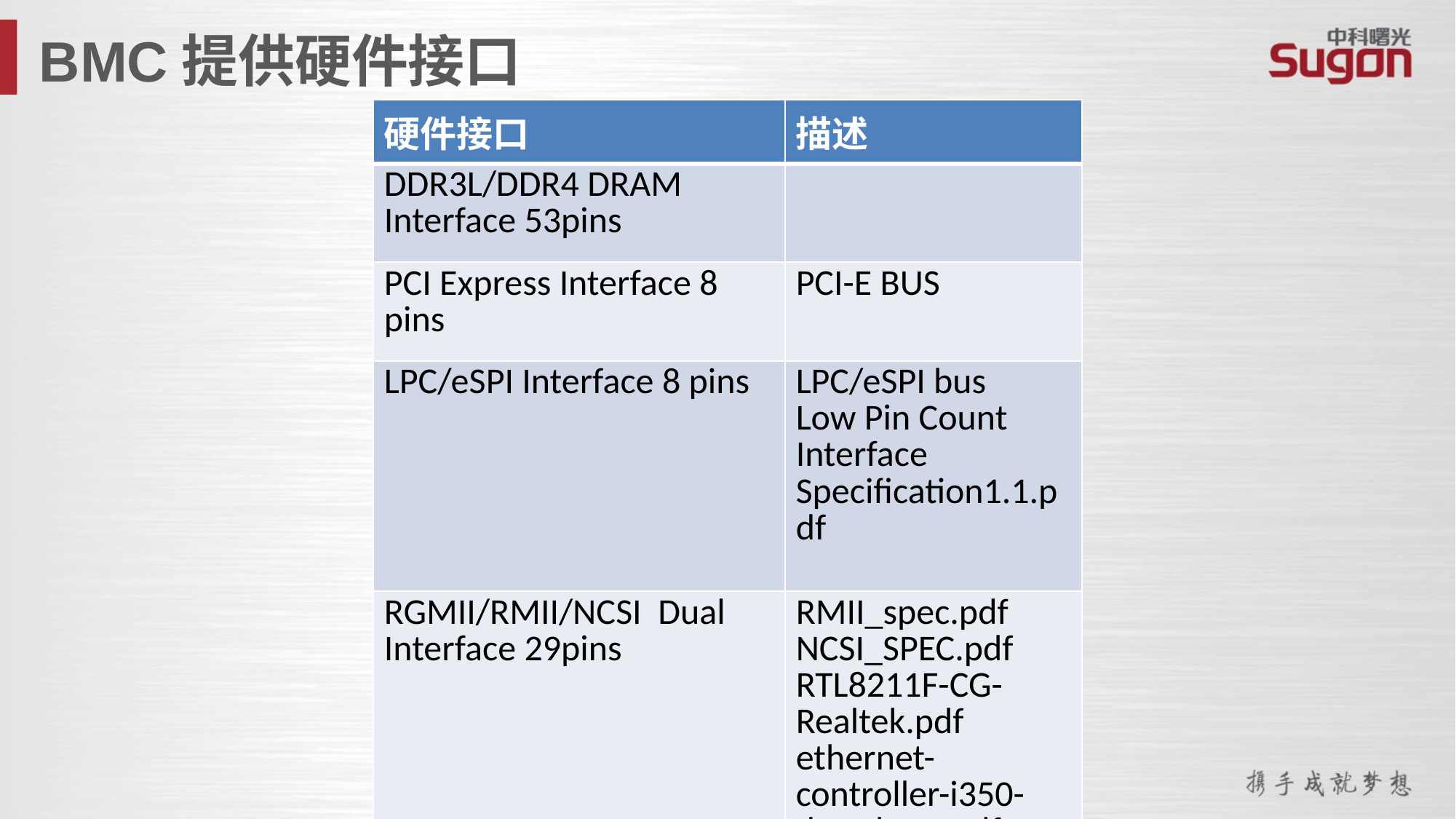

BMC提供硬件接口

| 硬件接口 | 描述 |
| --- | --- |
| DDR3L/DDR4 DRAM Interface 53pins |  |
| PCI Express Interface 8 pins | PCI-E BUS |
| LPC/eSPI Interface 8 pins | LPC/eSPI bus Low Pin Count Interface Specification1.1.pdf |
| RGMII/RMII/NCSI Dual Interface 29pins | RMII\_spec.pdf NCSI\_SPEC.pdf RTL8211F-CG-Realtek.pdf ethernet-controller-i350-datasheet.pdf |
| UART Port 42pins |  |
| Firmware SPI Memory Interface 6pins | SPI BUS, W25Q256FV.pdf |
| Extended SPI Memory Interface 12pins | SPI BUS |